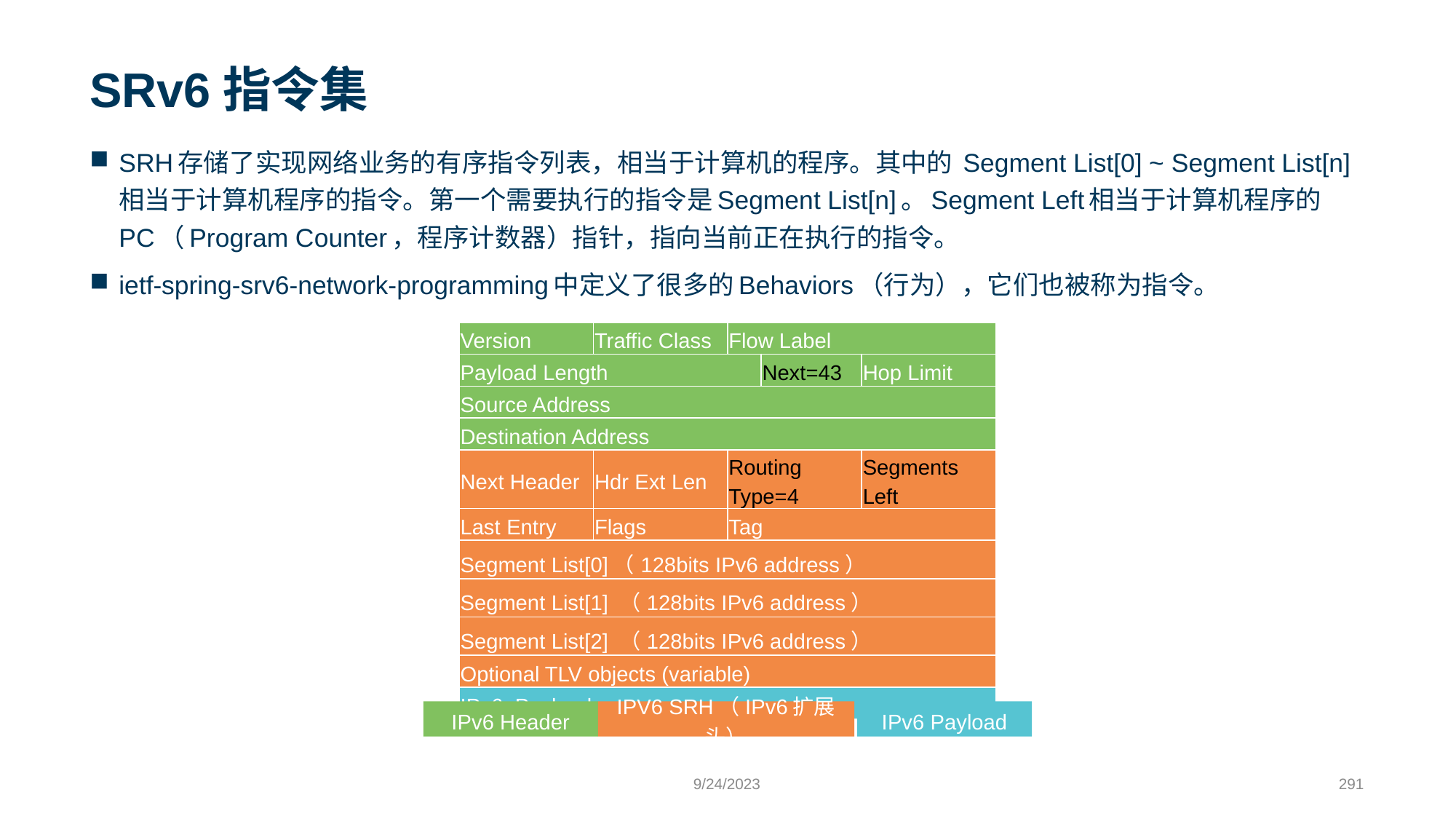

# SRv6指令集
SRH存储了实现网络业务的有序指令列表，相当于计算机的程序。其中的 Segment List[0] ~ Segment List[n] 相当于计算机程序的指令。第一个需要执行的指令是Segment List[n]。Segment Left相当于计算机程序的PC（Program Counter，程序计数器）指针，指向当前正在执行的指令。
ietf-spring-srv6-network-programming中定义了很多的Behaviors（行为），它们也被称为指令。

| Version | Traffic Class | Flow Label |  |  |
| --- | --- | --- | --- | --- |
| Payload Length |  |  | Next=43 | Hop Limit |
| Source Address |  |  |  |  |
| Destination Address |  |  |  |  |
| Next Header | Hdr Ext Len | Routing Type=4 |  | Segments Left |
| Last Entry | Flags | Tag |  |  |
| Segment List[0]（128bits IPv6 address） |  |  |  |  |
| Segment List[1] （128bits IPv6 address） |  |  |  |  |
| Segment List[2] （128bits IPv6 address） |  |  |  |  |
| Optional TLV objects (variable) |  |  |  |  |
| IPv6 Payload |  |  |  |  |
IPv6 Payload
IPv6 Header
IPV6 SRH（IPv6扩展头）

9/24/2023
291